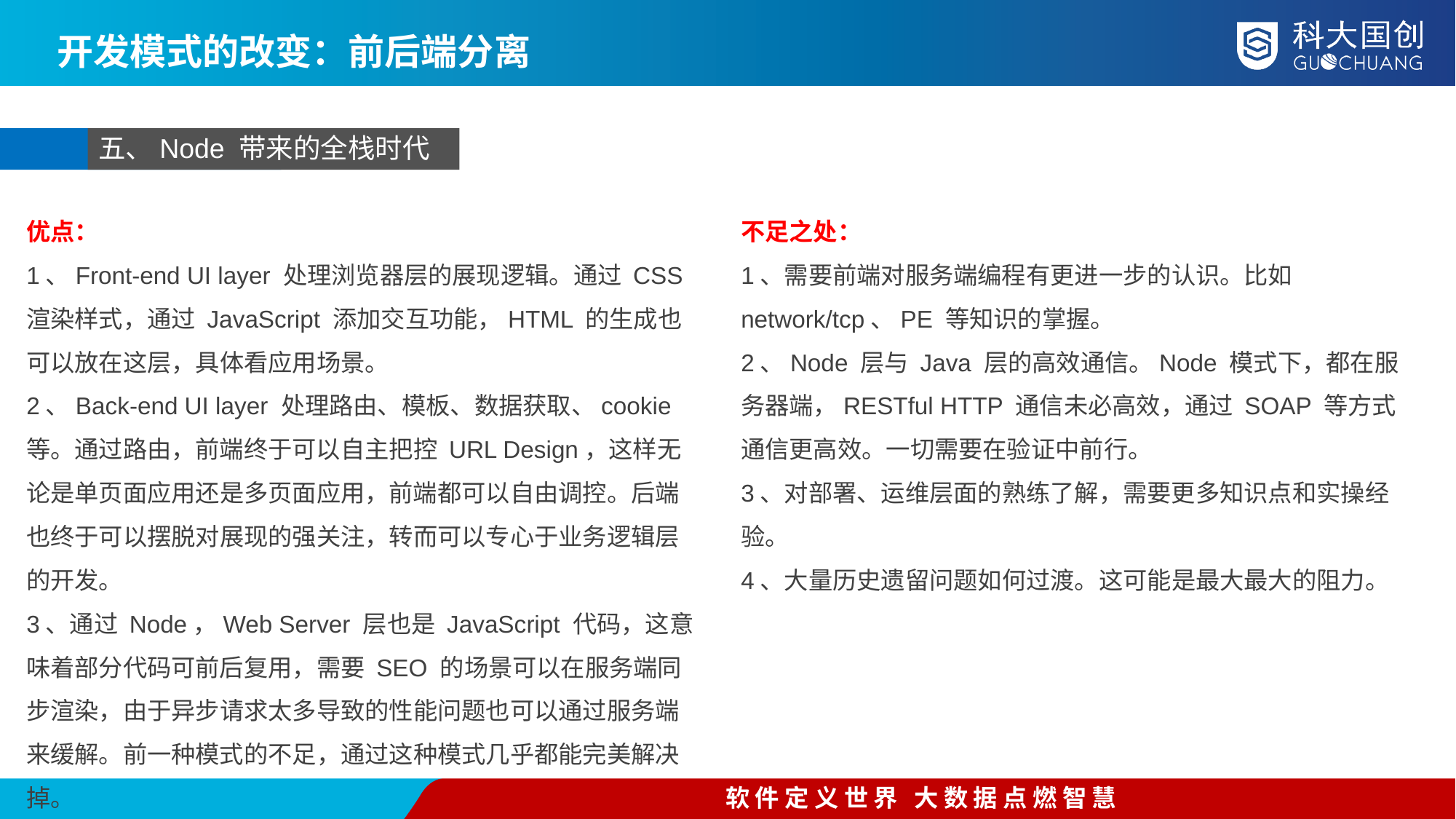

开发模式的改变：前后端分离
五、Node 带来的全栈时代

不足之处：
1、需要前端对服务端编程有更进一步的认识。比如 network/tcp、PE 等知识的掌握。
2、Node 层与 Java 层的高效通信。Node 模式下，都在服务器端，RESTful HTTP 通信未必高效，通过 SOAP 等方式通信更高效。一切需要在验证中前行。
3、对部署、运维层面的熟练了解，需要更多知识点和实操经验。
4、大量历史遗留问题如何过渡。这可能是最大最大的阻力。
优点：
1、Front-end UI layer 处理浏览器层的展现逻辑。通过 CSS 渲染样式，通过 JavaScript 添加交互功能，HTML 的生成也可以放在这层，具体看应用场景。
2、Back-end UI layer 处理路由、模板、数据获取、cookie 等。通过路由，前端终于可以自主把控 URL Design，这样无论是单页面应用还是多页面应用，前端都可以自由调控。后端也终于可以摆脱对展现的强关注，转而可以专心于业务逻辑层的开发。
3、通过 Node，Web Server 层也是 JavaScript 代码，这意味着部分代码可前后复用，需要 SEO 的场景可以在服务端同步渲染，由于异步请求太多导致的性能问题也可以通过服务端来缓解。前一种模式的不足，通过这种模式几乎都能完美解决掉。